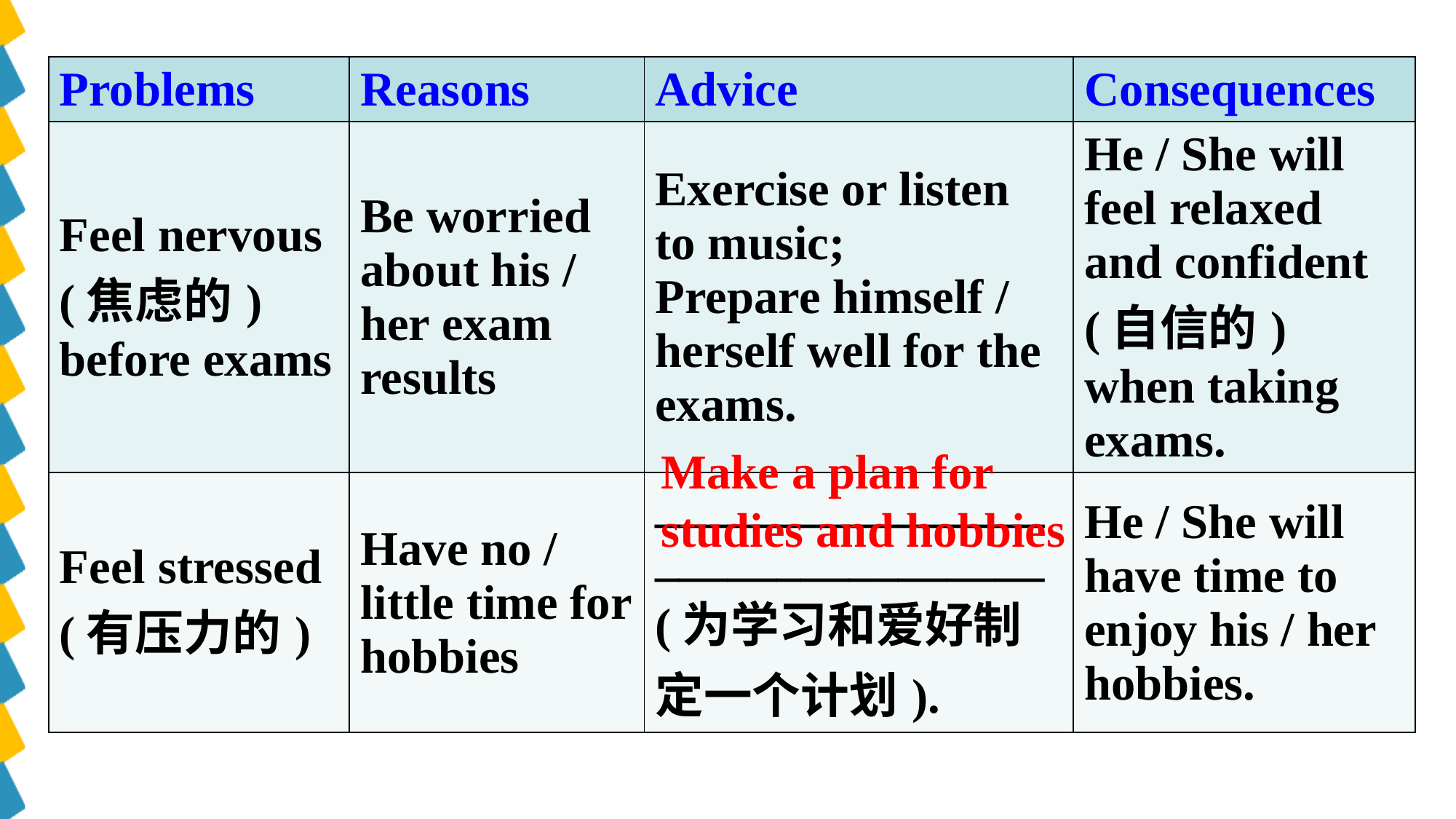

| Problems | Reasons | Advice | Consequences |
| --- | --- | --- | --- |
| Feel nervous (焦虑的) before exams | Be worried about his / her exam results | Exercise or listen to music; Prepare himself / herself well for the exams. | He / She will feel relaxed and confident (自信的) when taking exams. |
| Feel stressed (有压力的) | Have no / little time for hobbies | \_\_\_\_\_\_\_\_\_\_\_\_\_\_\_\_ \_\_\_\_\_\_\_\_\_\_\_\_\_\_\_\_ (为学习和爱好制定一个计划). | He / She will have time to enjoy his / her hobbies. |
Make a plan for studies and hobbies